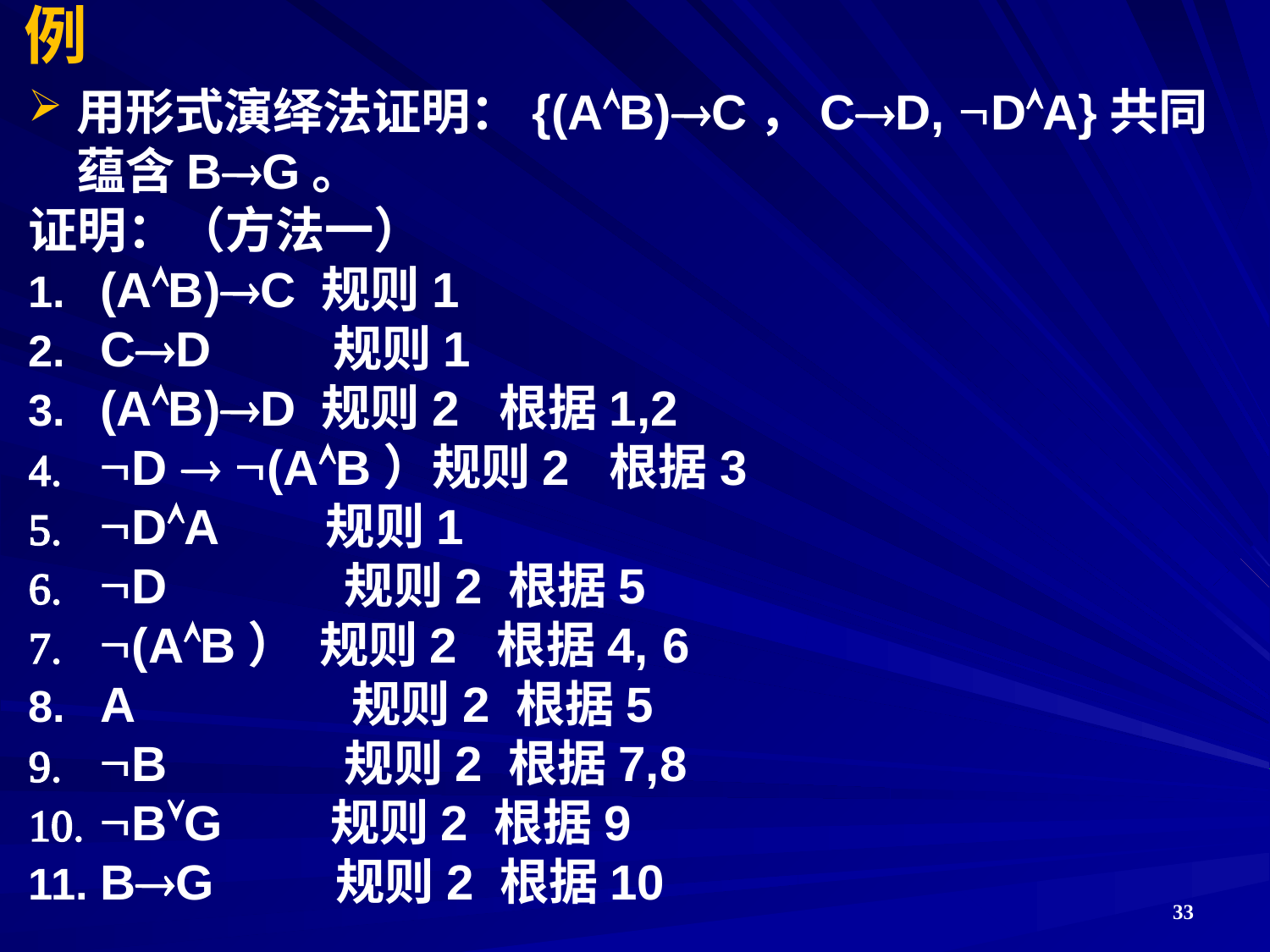

# 例
用形式演绎法证明：{(A∧B)→C，C→D, ¬D∧A}共同蕴含B→G。
证明：（方法一）
(A∧B)→C 规则1
C→D        规则1
(A∧B)→D 规则2  根据1,2
¬D → ¬(A∧B）规则2  根据3
¬D∧A       规则1
¬D            规则2 根据5
¬(A∧B）  规则2  根据4, 6
A               规则2 根据5
¬B            规则2 根据7,8
¬B∨G       规则2 根据9
B→G        规则2 根据10

33